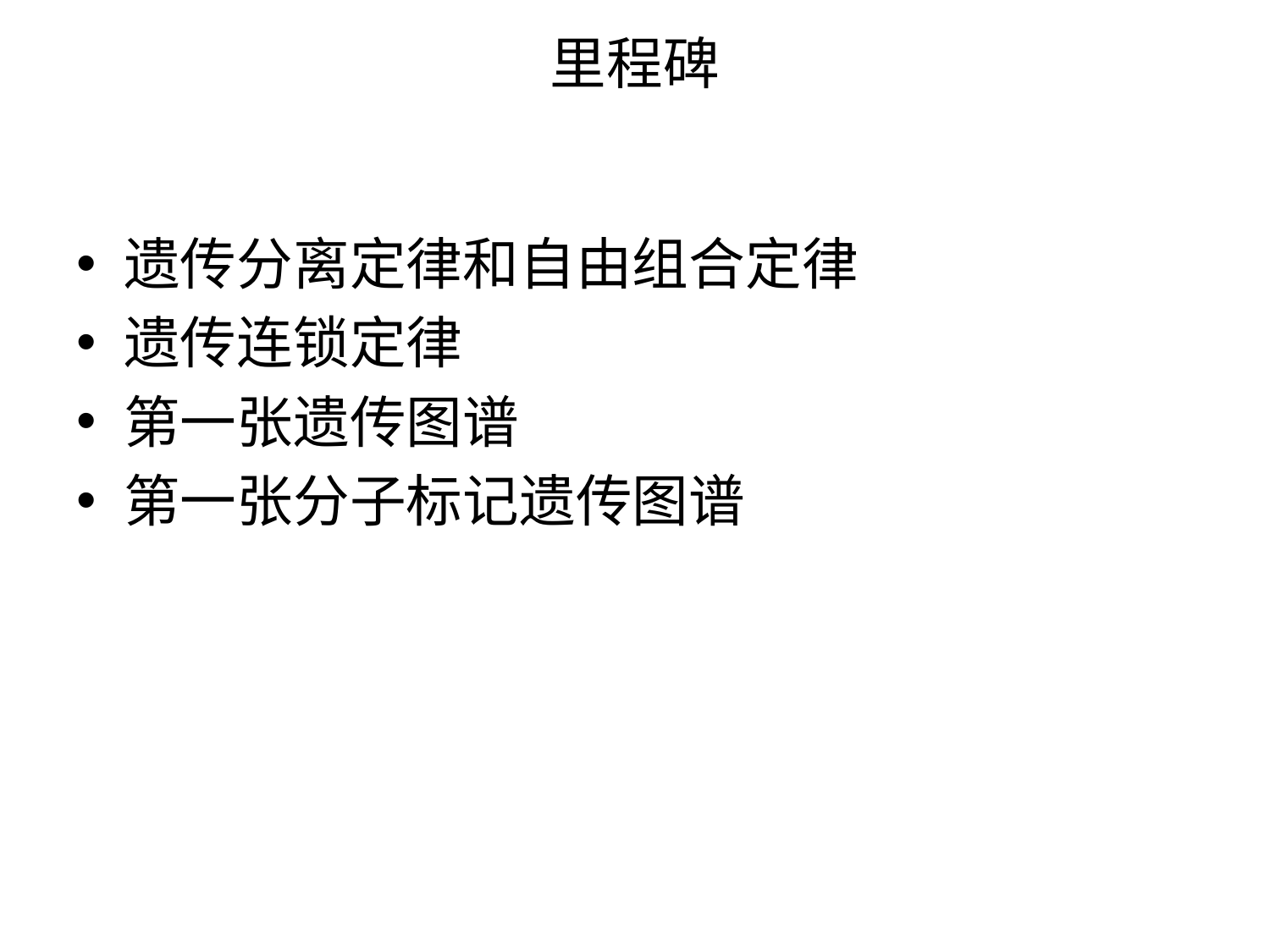

# 里程碑
遗传分离定律和自由组合定律
遗传连锁定律
第一张遗传图谱
第一张分子标记遗传图谱